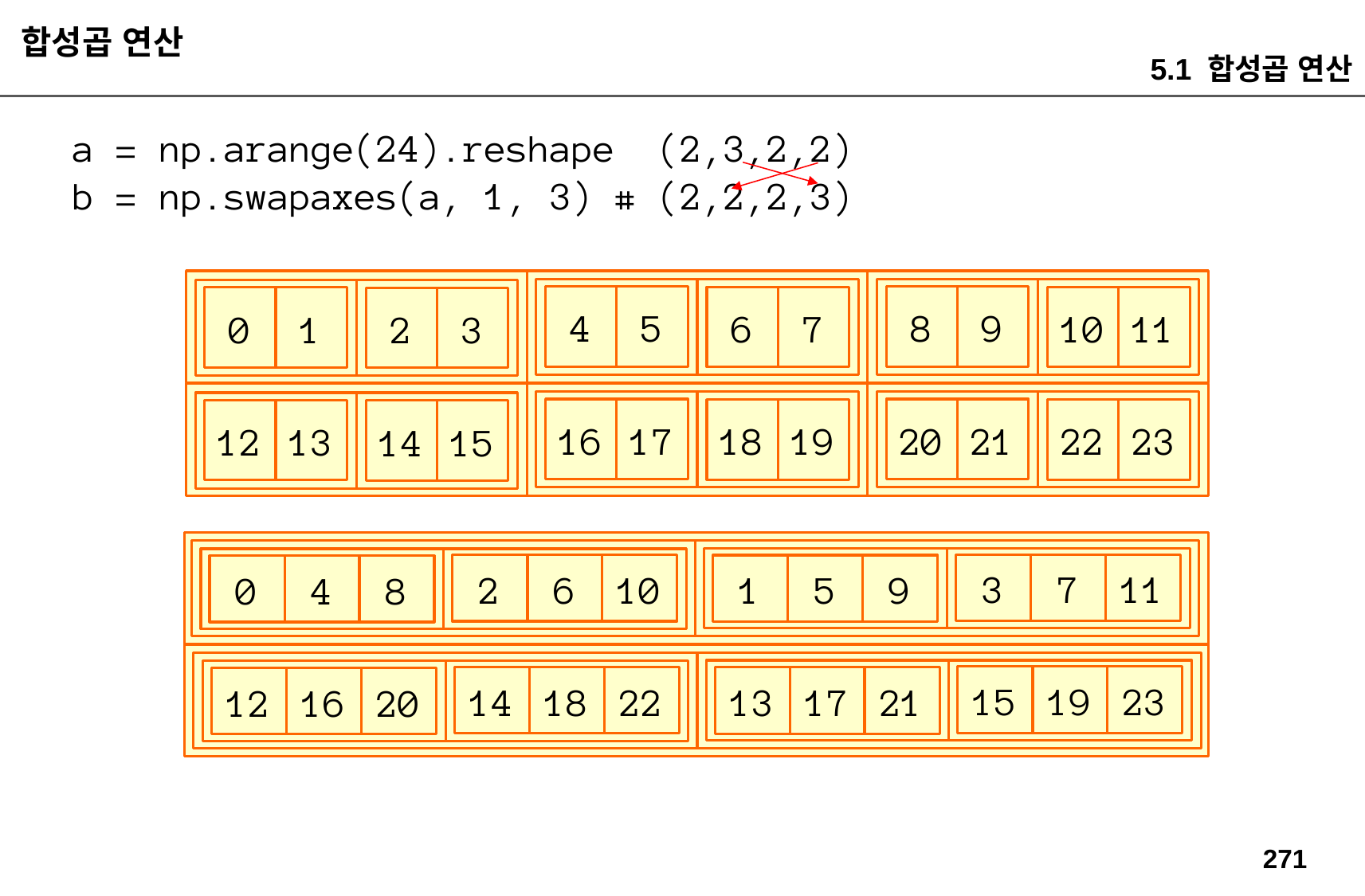

합성곱 연산
5.1 합성곱 연산
a = np.arange(24).reshape  (2,3,2,2)
b = np.swapaxes(a, 1, 3) # (2,2,2,3)

4
5
8
9
6
7
10
11
0
1
2
3

16
17
20
21
18
19
22
23
12
13
14
15

3
7
11
2
6
10
1
5
9
0
4
8

15
19
23
14
18
22
13
17
21
12
16
20